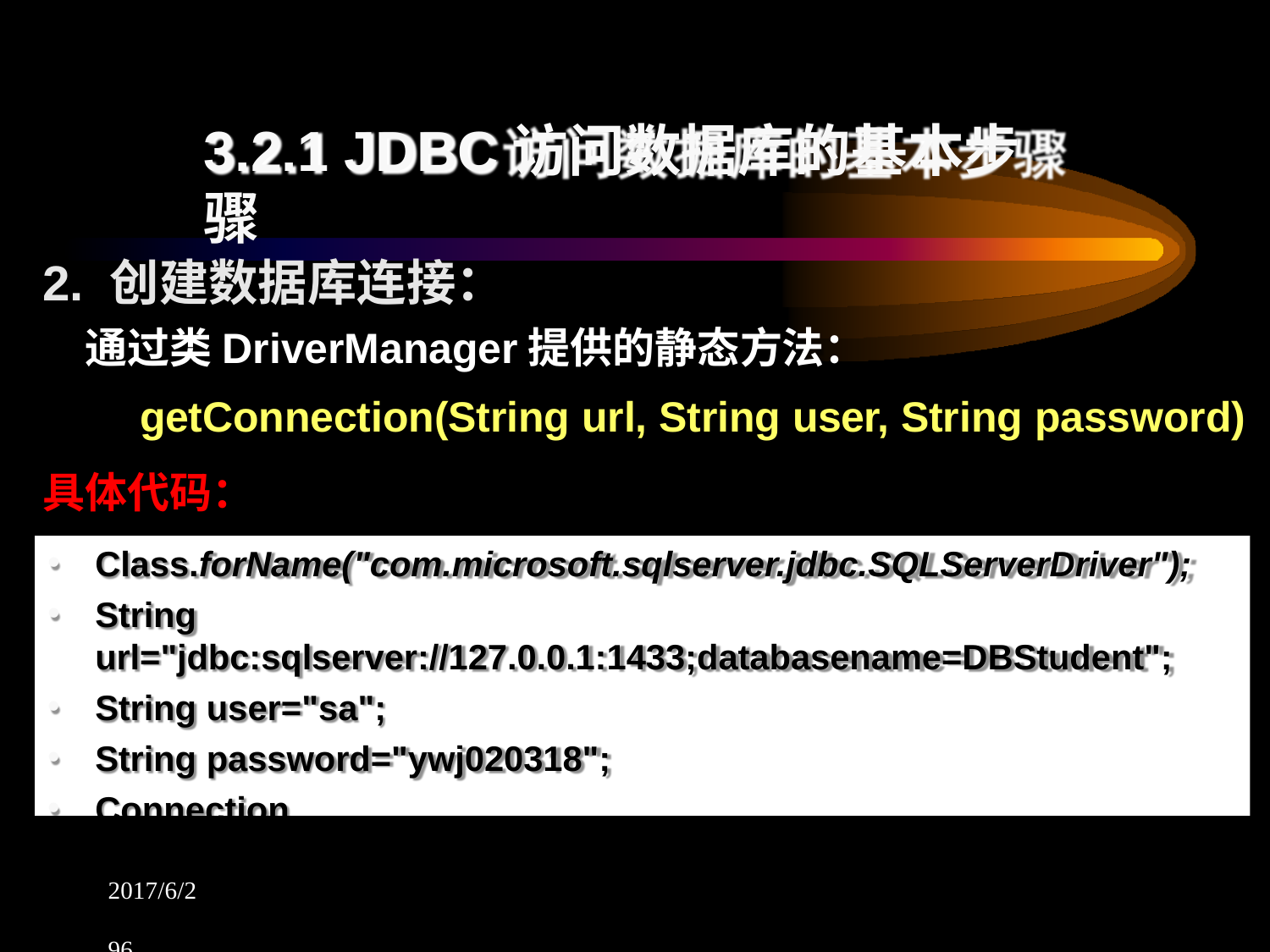

# 3.2.1 JDBC访问数据库的基本步骤

2. 创建数据库连接：
通过类DriverManager提供的静态方法：
getConnection(String url, String user, String password)
具体代码：
Class.forName("com.microsoft.sqlserver.jdbc.SQLServerDriver");
String  url="jdbc:sqlserver://127.0.0.1:1433;databasename=DBStudent";
String user="sa";
String password="ywj020318";
Connection

2017/6/2	96